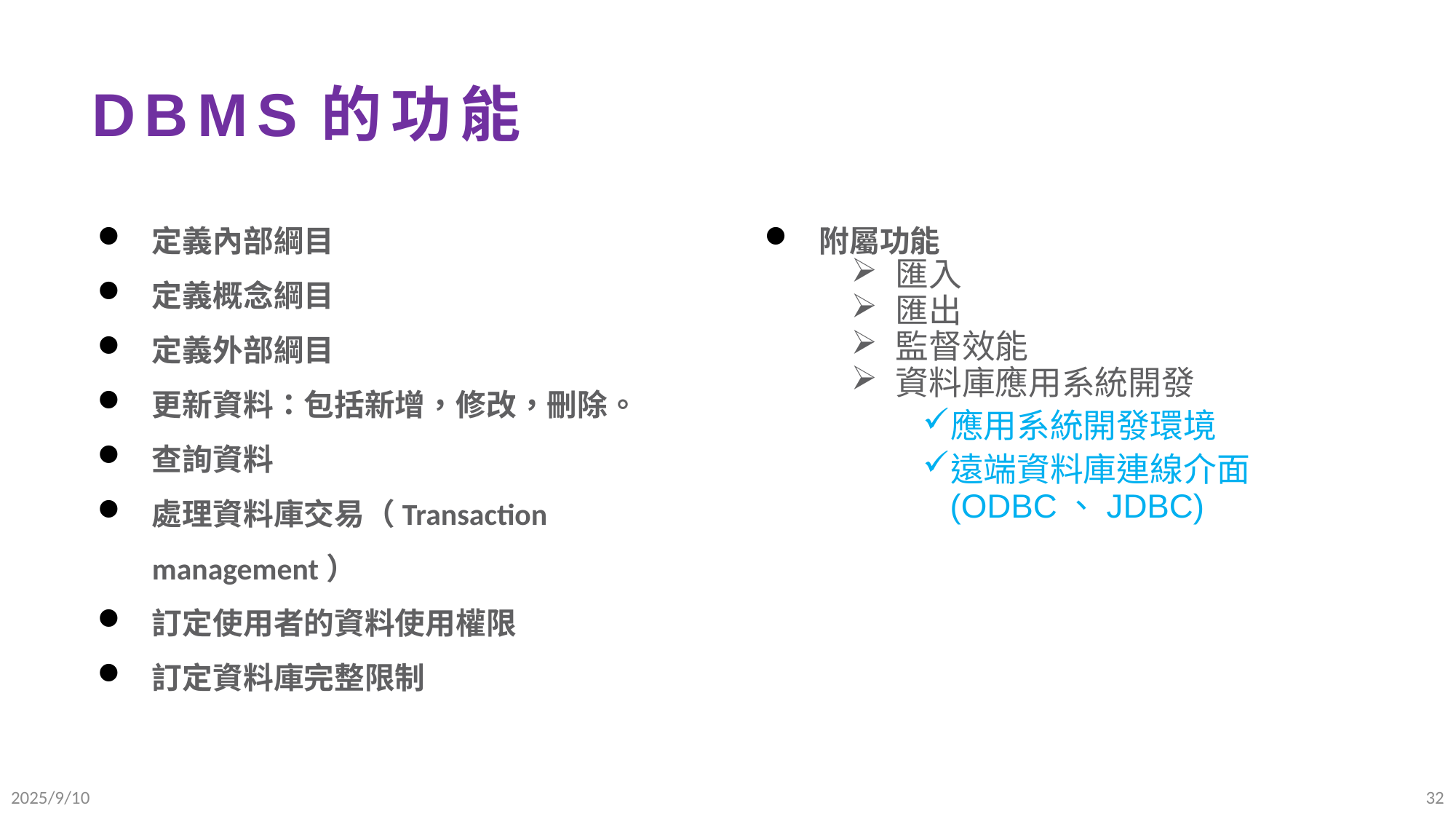

# DBMS的功能
定義內部綱目
定義概念綱目
定義外部綱目
更新資料：包括新增，修改，刪除。
查詢資料
處理資料庫交易（Transaction management）
訂定使用者的資料使用權限
訂定資料庫完整限制

附屬功能
匯入
匯出
監督效能
資料庫應用系統開發
應用系統開發環境
遠端資料庫連線介面(ODBC、JDBC)

2025/9/10
32